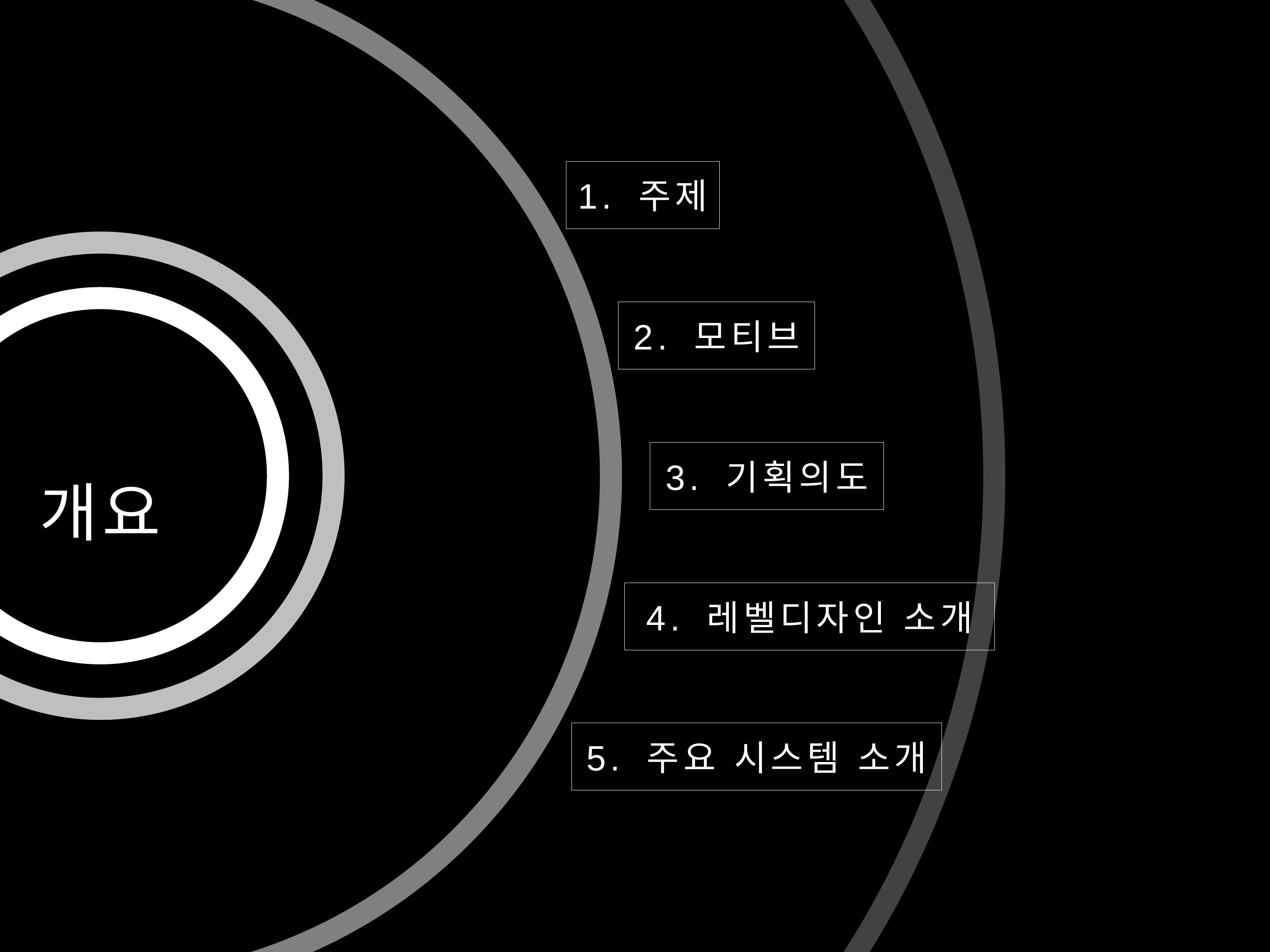

1. 주제

2. 모티브
개요
3. 기획의도
4. 레벨디자인 소개
5. 주요 시스템 소개